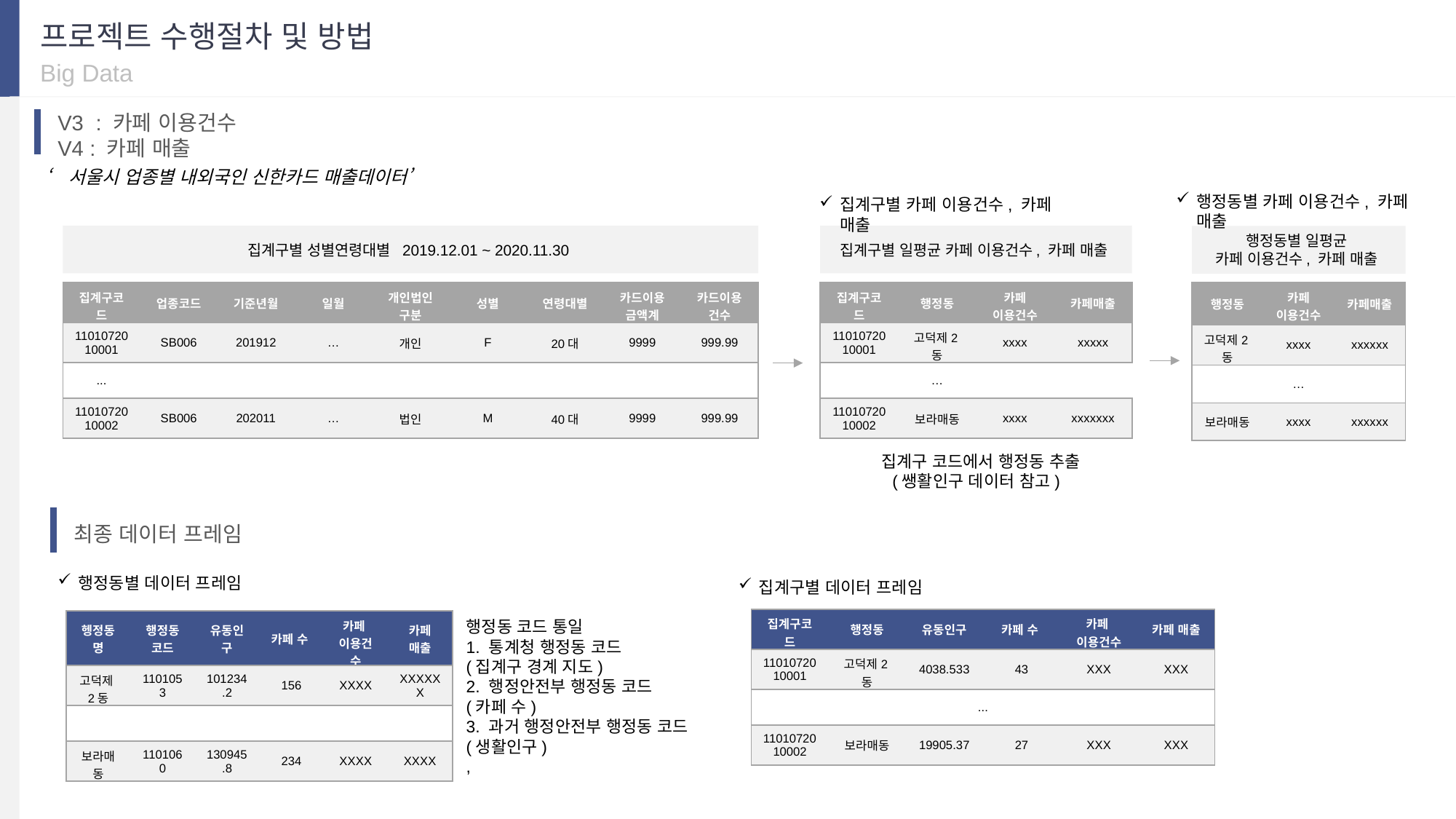

프로젝트 수행절차 및 방법
Big Data
V3  : 카페 이용건수
V4 : 카페 매출
‘서울시 업종별 내외국인 신한카드 매출데이터’
행정동별 카페 이용건수, 카페 매출
집계구별 카페 이용건수, 카페 매출
집계구별 일평균 카페 이용건수, 카페 매출
집계구별 성별연령대별  2019.12.01 ~ 2020.11.30
행정동별 일평균
카페 이용건수, 카페 매출
| 행정동 | 카페 이용건수 | 카페매출 |
| --- | --- | --- |
| 고덕제2동 | xxxx | xxxxxx |
| … | … |  |
| 보라매동 | xxxx | xxxxxx |
| 집계구코드 | 업종코드 | 기준년월 | 일월 | 개인법인구분 | 성별 | 연령대별 | 카드이용금액계 | 카드이용건수 |
| --- | --- | --- | --- | --- | --- | --- | --- | --- |
| 1101072010001 | SB006 | 201912 | … | 개인 | F | 20대 | 9999 | 999.99 |
| ... |  |  |  |  |  |  |  |  |
| 1101072010002 | SB006 | 202011 | … | 법인 | M | 40대 | 9999 | 999.99 |
| 집계구코드 | 행정동 | 카페 이용건수 | 카페매출 |
| --- | --- | --- | --- |
| 1101072010001 | 고덕제2동 | xxxx | xxxxx |
| … | … |  |  |
| 1101072010002 | 보라매동 | xxxx | xxxxxxx |
집계구 코드에서 행정동 추출
(쌩활인구 데이터 참고)
최종 데이터 프레임

행정동별 데이터 프레임
집계구별 데이터 프레임
| 집계구코드 | 행정동 | 유동인구 | 카페 수 | 카페 이용건수 | 카페 매출 |
| --- | --- | --- | --- | --- | --- |
| 1101072010001 | 고덕제2동 | 4038.533 | 43 | XXX | XXX |
| ... |  |  |  |  |  |
| 1101072010002 | 보라매동 | 19905.37 | 27 | XXX | XXX |
| 헹정동 명 | 행정동 코드 | 유동인구 | 카페 수 | 카페 이용건수 | 카페 매출 |
| --- | --- | --- | --- | --- | --- |
| 고덕제2동 | 1101053 | 101234.2 | 156 | XXXX | XXXXXX |
|  |  |  |  |  |  |
| 보라매동 | 1101060 | 130945.8 | 234 | XXXX | XXXX |
행정동 코드 통일
1. 통계청 행정동 코드
(집계구 경계 지도)
2. 행정안전부 행정동 코드
(카페 수)
3. 과거 행정안전부 행정동 코드
(생활인구)
,